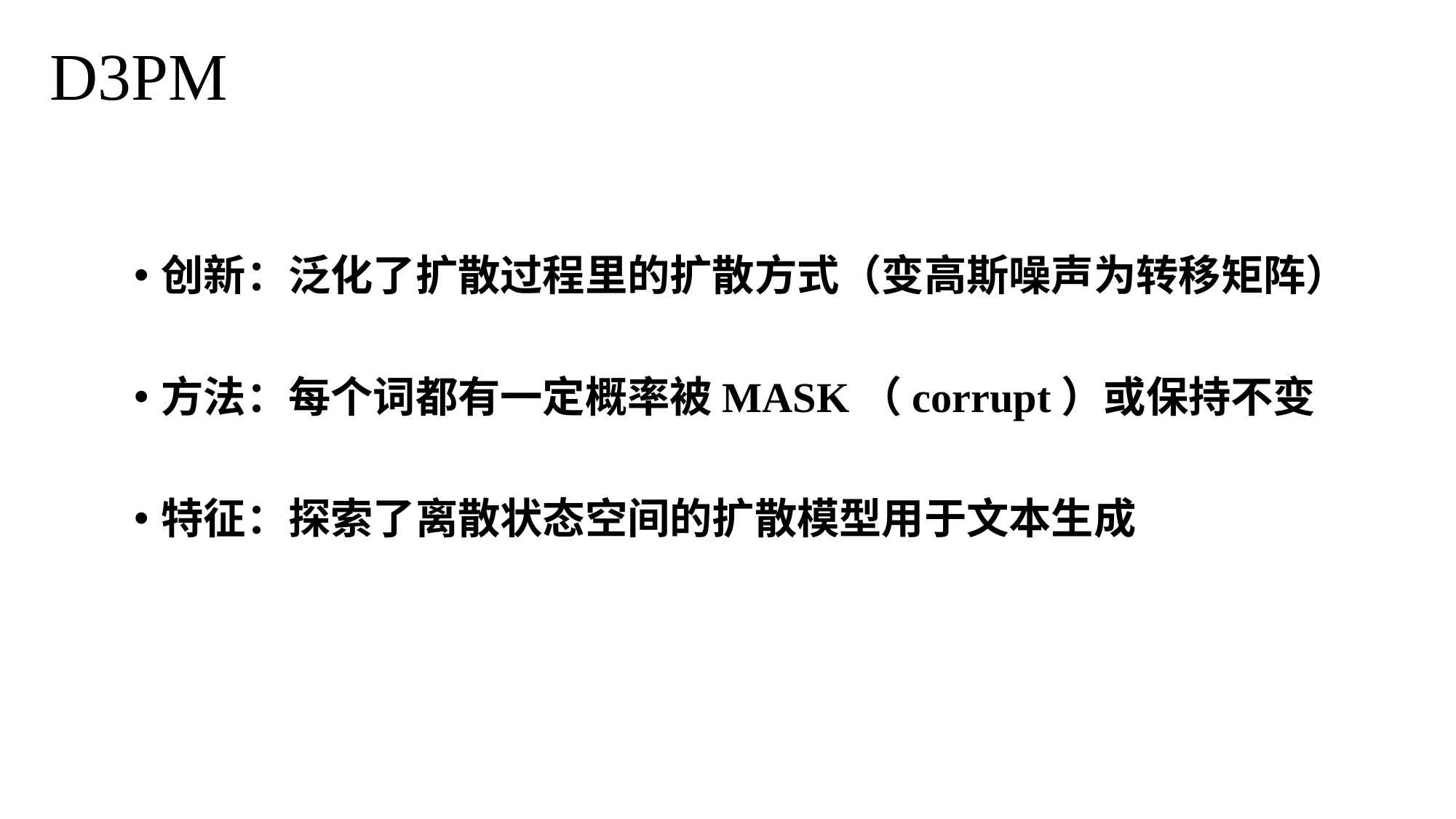

# D3PM

创新：泛化了扩散过程里的扩散方式（变高斯噪声为转移矩阵）

方法：每个词都有一定概率被MASK（corrupt）或保持不变

特征：探索了离散状态空间的扩散模型用于文本生成